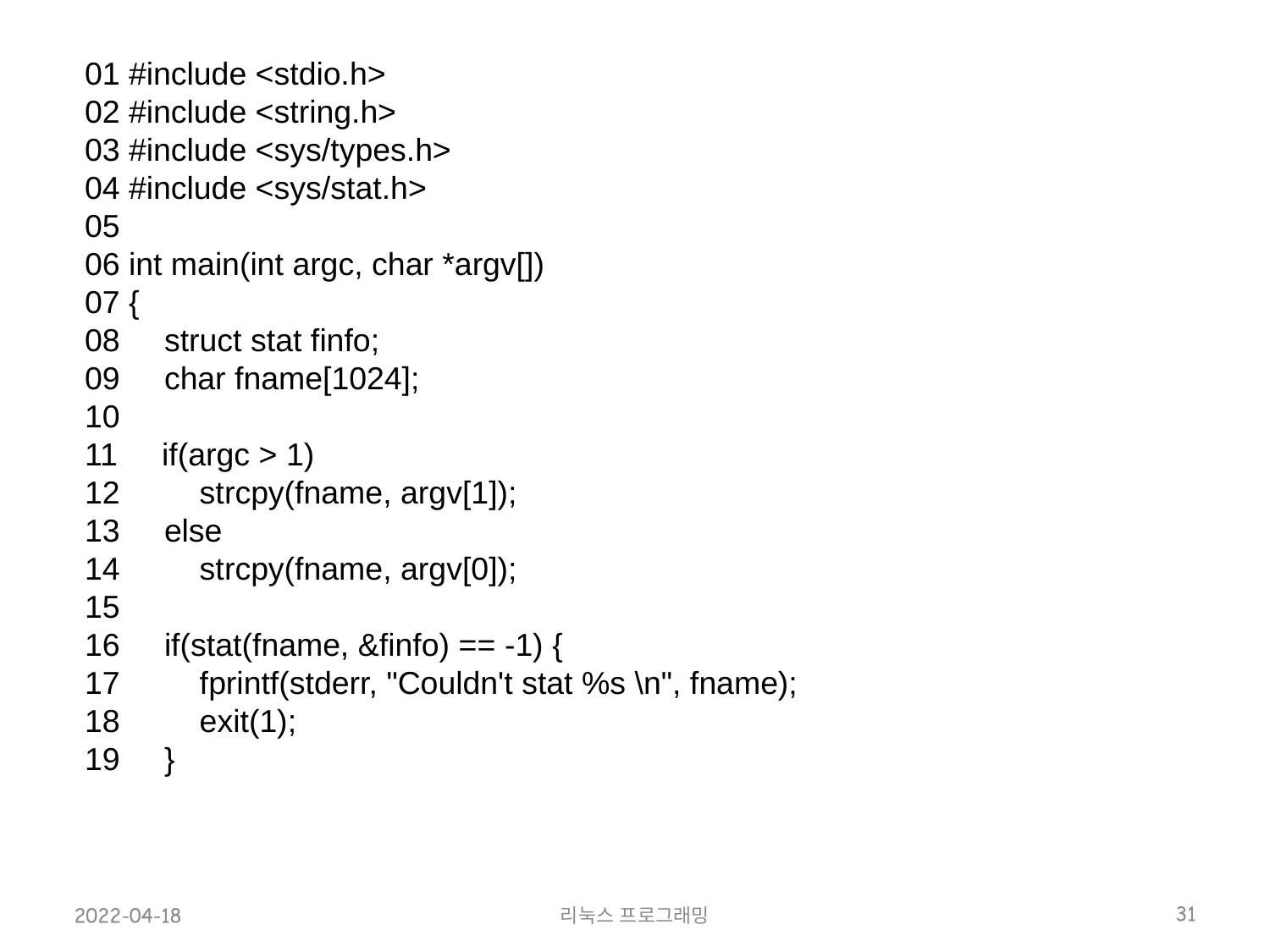

01 #include <stdio.h>
02 #include <string.h>
03 #include <sys/types.h>
04 #include <sys/stat.h>
05
06 int main(int argc, char *argv[])
07 {
08     struct stat finfo;
09     char fname[1024];
10
11     if(argc > 1)
12         strcpy(fname, argv[1]);
13     else
14         strcpy(fname, argv[0]);
15
16     if(stat(fname, &finfo) == -1) {
17         fprintf(stderr, "Couldn't stat %s \n", fname);
18         exit(1);
19     }
2022-04-18
리눅스 프로그래밍
31